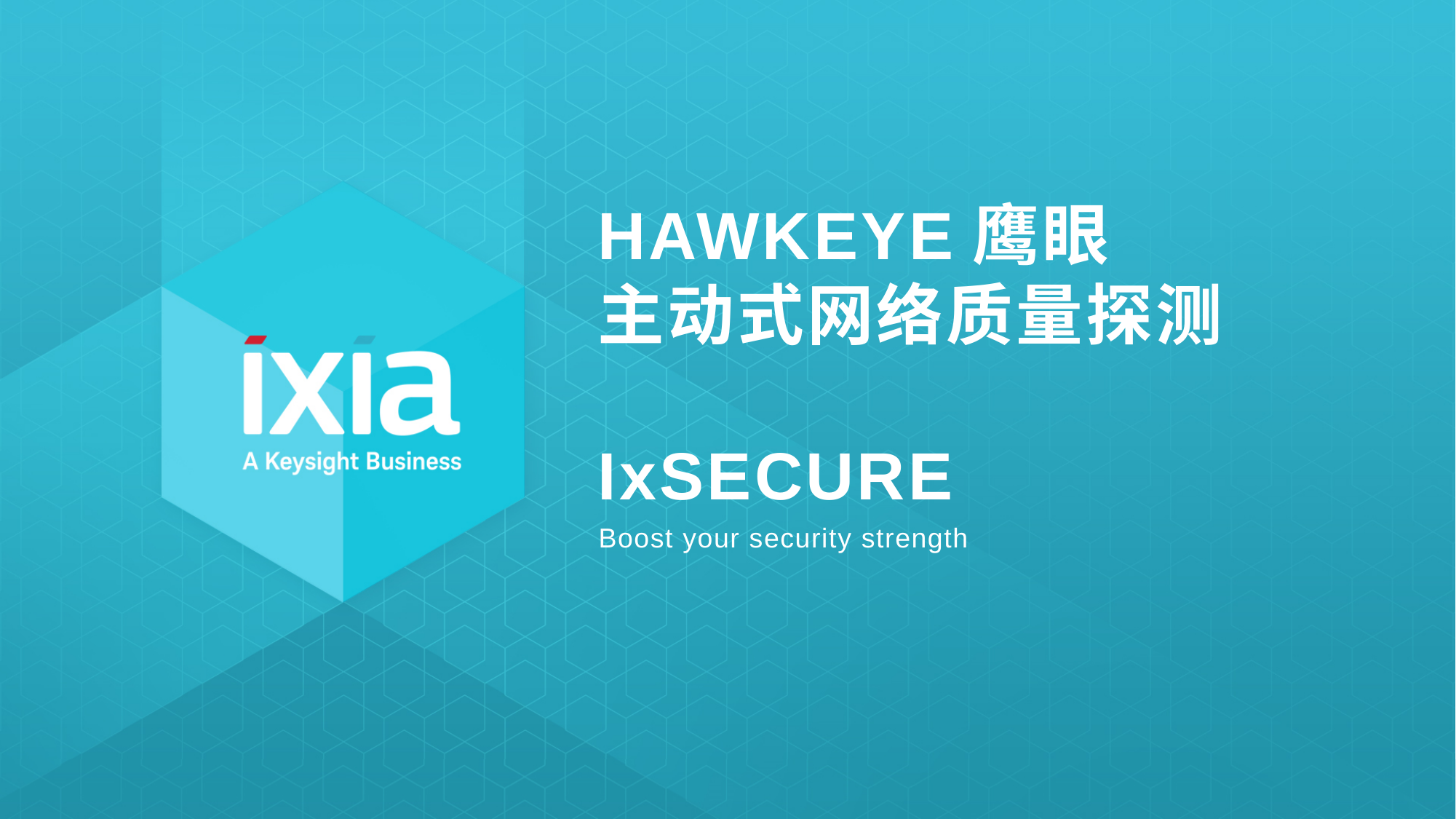

# Hawkeye鹰眼 主动式网络质量探测 ixsecure
Boost your security strength